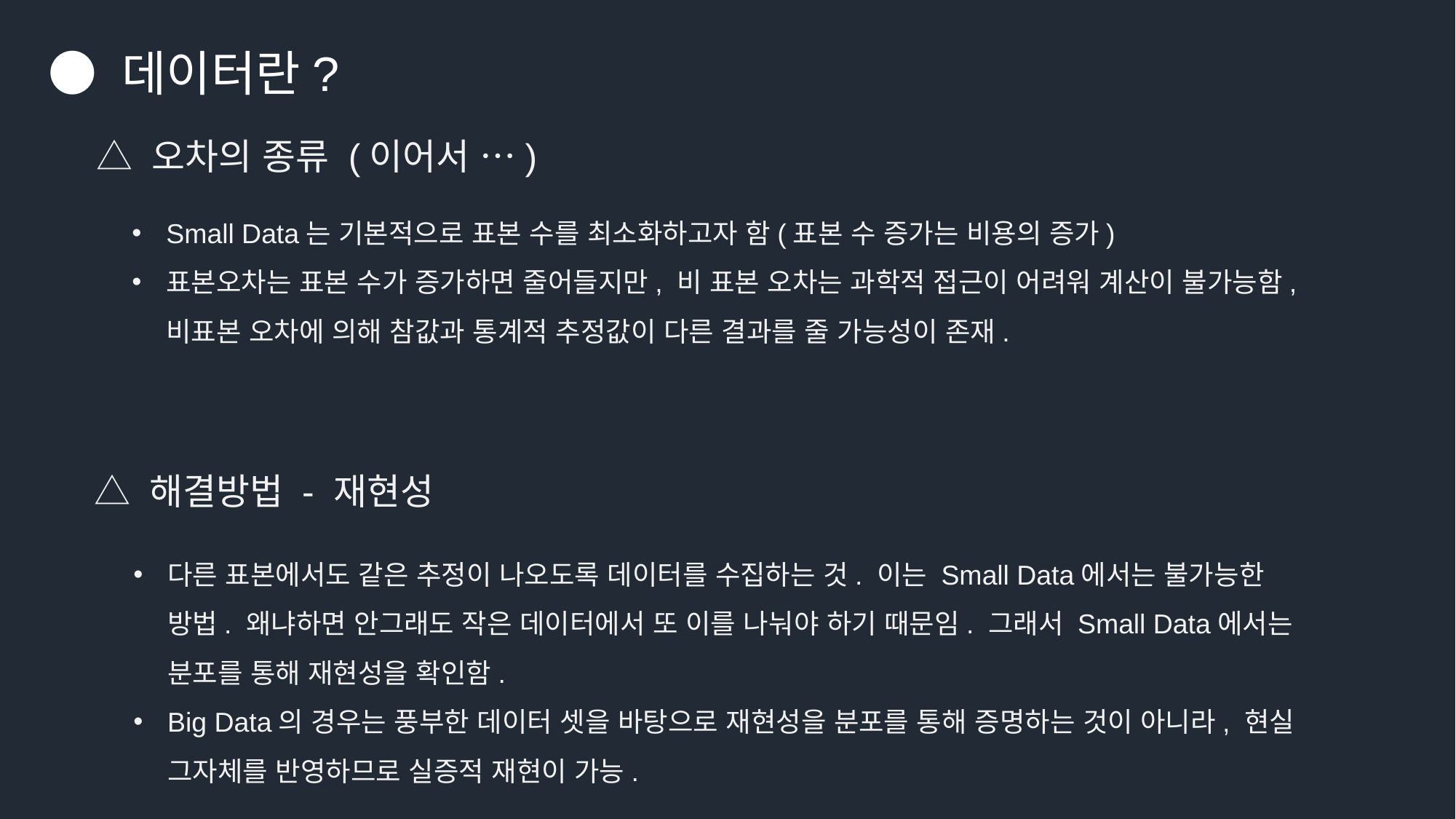

● 데이터란?
△ 오차의 종류 (이어서 …)
Small Data는 기본적으로 표본 수를 최소화하고자 함(표본 수 증가는 비용의 증가)
표본오차는 표본 수가 증가하면 줄어들지만, 비 표본 오차는 과학적 접근이 어려워 계산이 불가능함, 비표본 오차에 의해 참값과 통계적 추정값이 다른 결과를 줄 가능성이 존재.
△ 해결방법 - 재현성
다른 표본에서도 같은 추정이 나오도록 데이터를 수집하는 것. 이는 Small Data에서는 불가능한 방법. 왜냐하면 안그래도 작은 데이터에서 또 이를 나눠야 하기 때문임. 그래서 Small Data에서는 분포를 통해 재현성을 확인함.
Big Data의 경우는 풍부한 데이터 셋을 바탕으로 재현성을 분포를 통해 증명하는 것이 아니라, 현실 그자체를 반영하므로 실증적 재현이 가능.